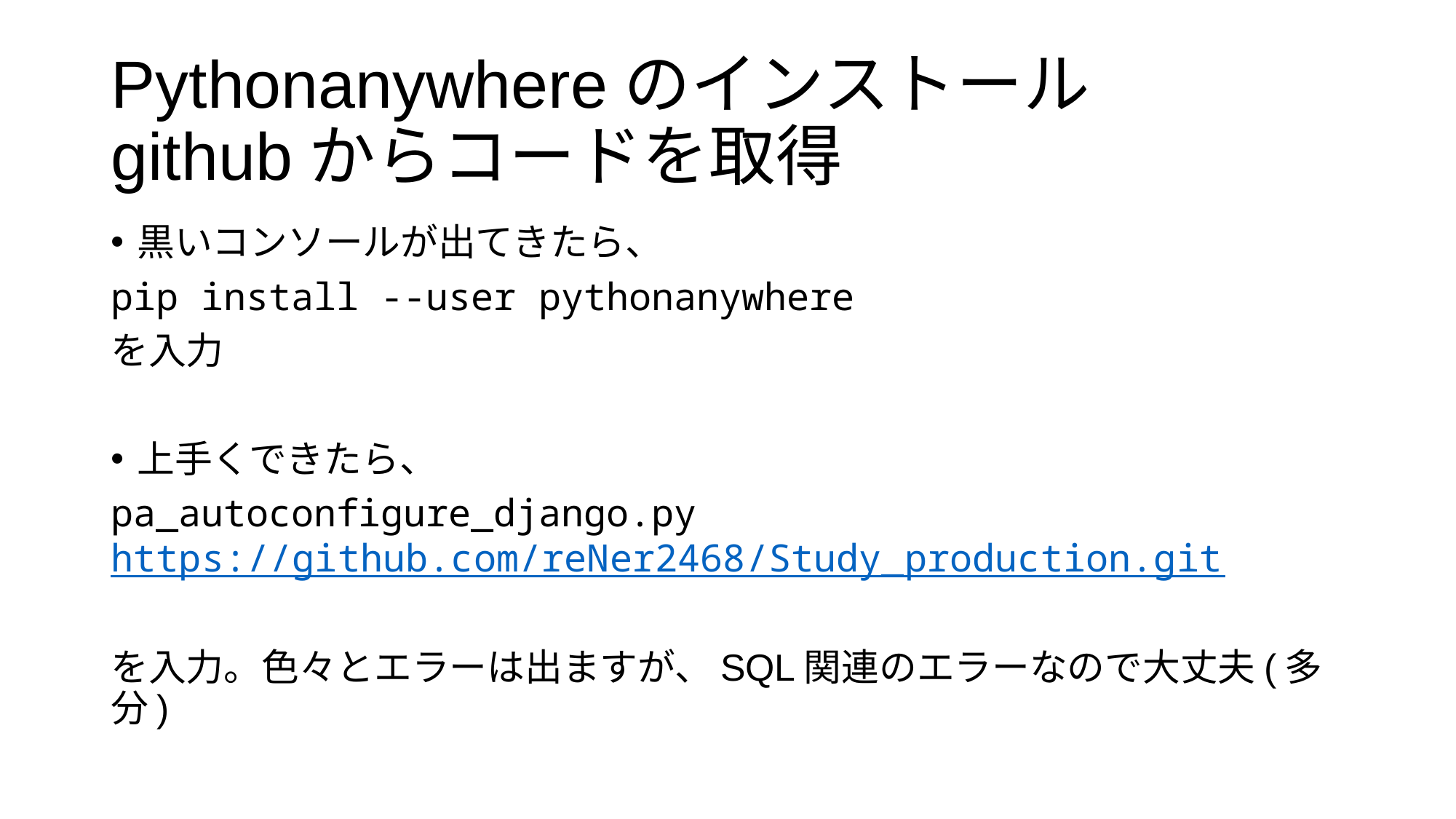

# Pythonanywhereのインストール githubからコードを取得
黒いコンソールが出てきたら、
pip install --user pythonanywhere
を入力

上手くできたら、
pa_autoconfigure_django.py https://github.com/reNer2468/Study_production.git

を入力。色々とエラーは出ますが、SQL関連のエラーなので大丈夫(多分)